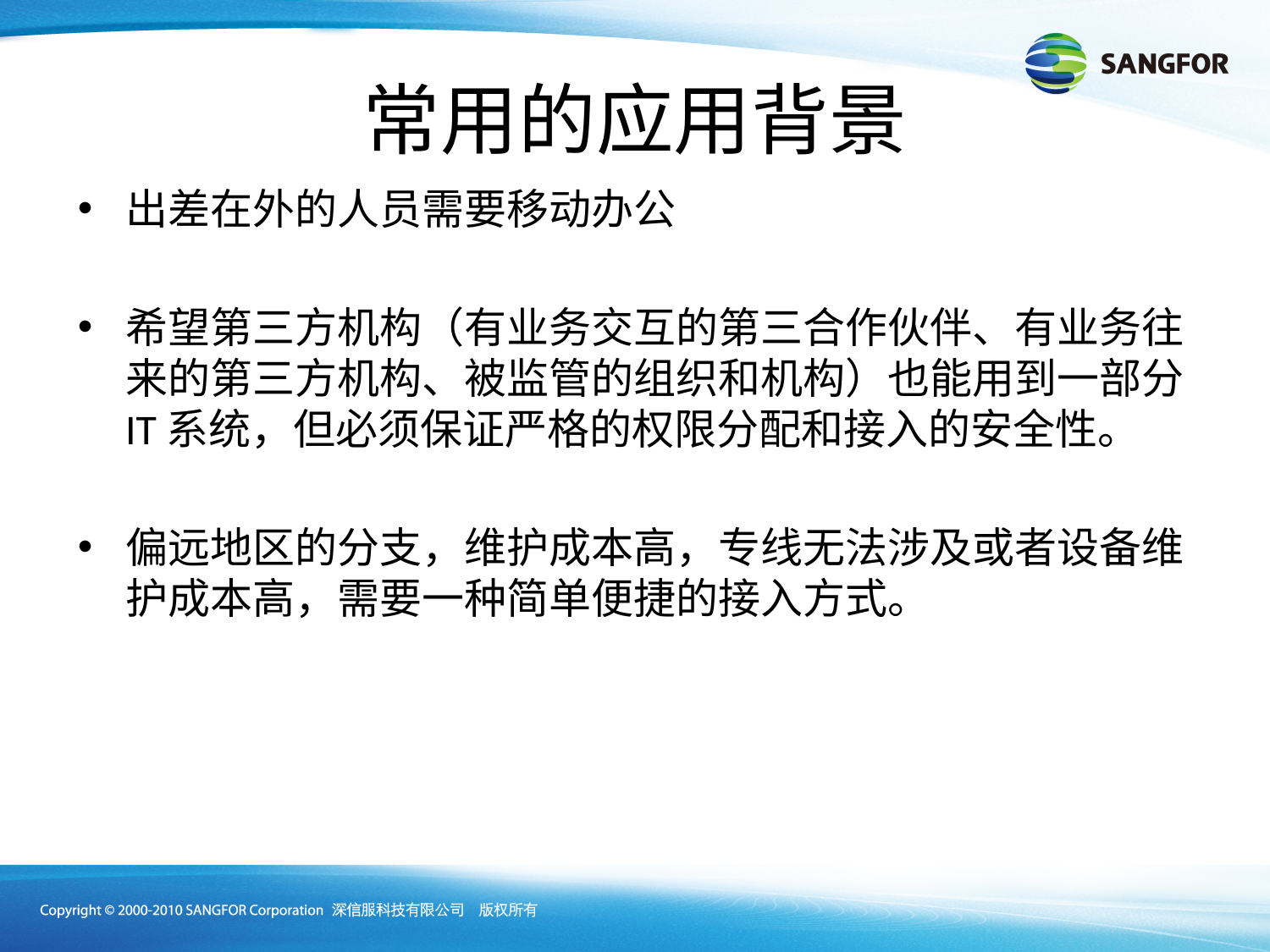

# 常用的应用背景
出差在外的人员需要移动办公

希望第三方机构（有业务交互的第三合作伙伴、有业务往来的第三方机构、被监管的组织和机构）也能用到一部分IT系统，但必须保证严格的权限分配和接入的安全性。

偏远地区的分支，维护成本高，专线无法涉及或者设备维护成本高，需要一种简单便捷的接入方式。